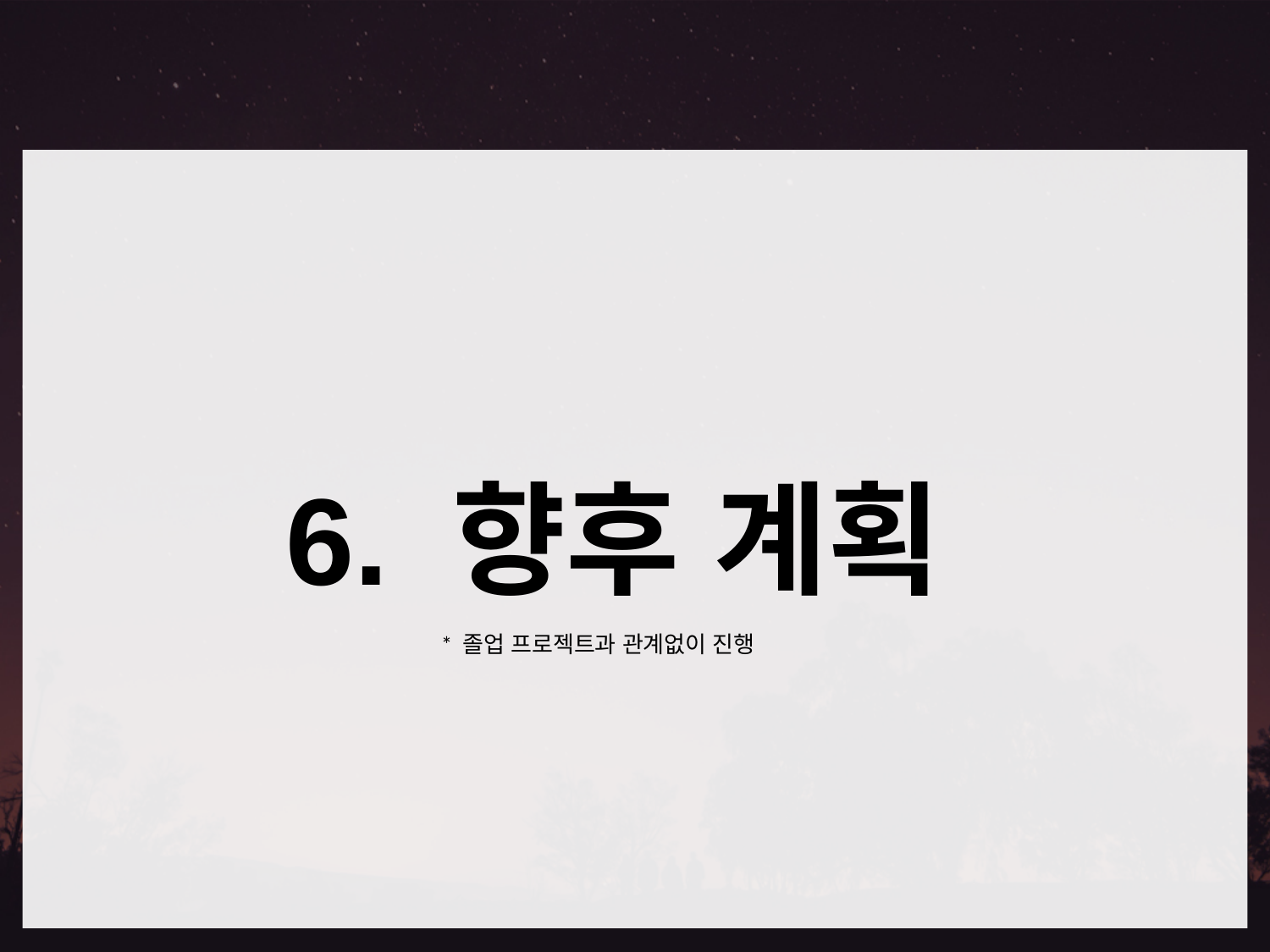

6. 향후 계획
* 졸업 프로젝트과 관계없이 진행